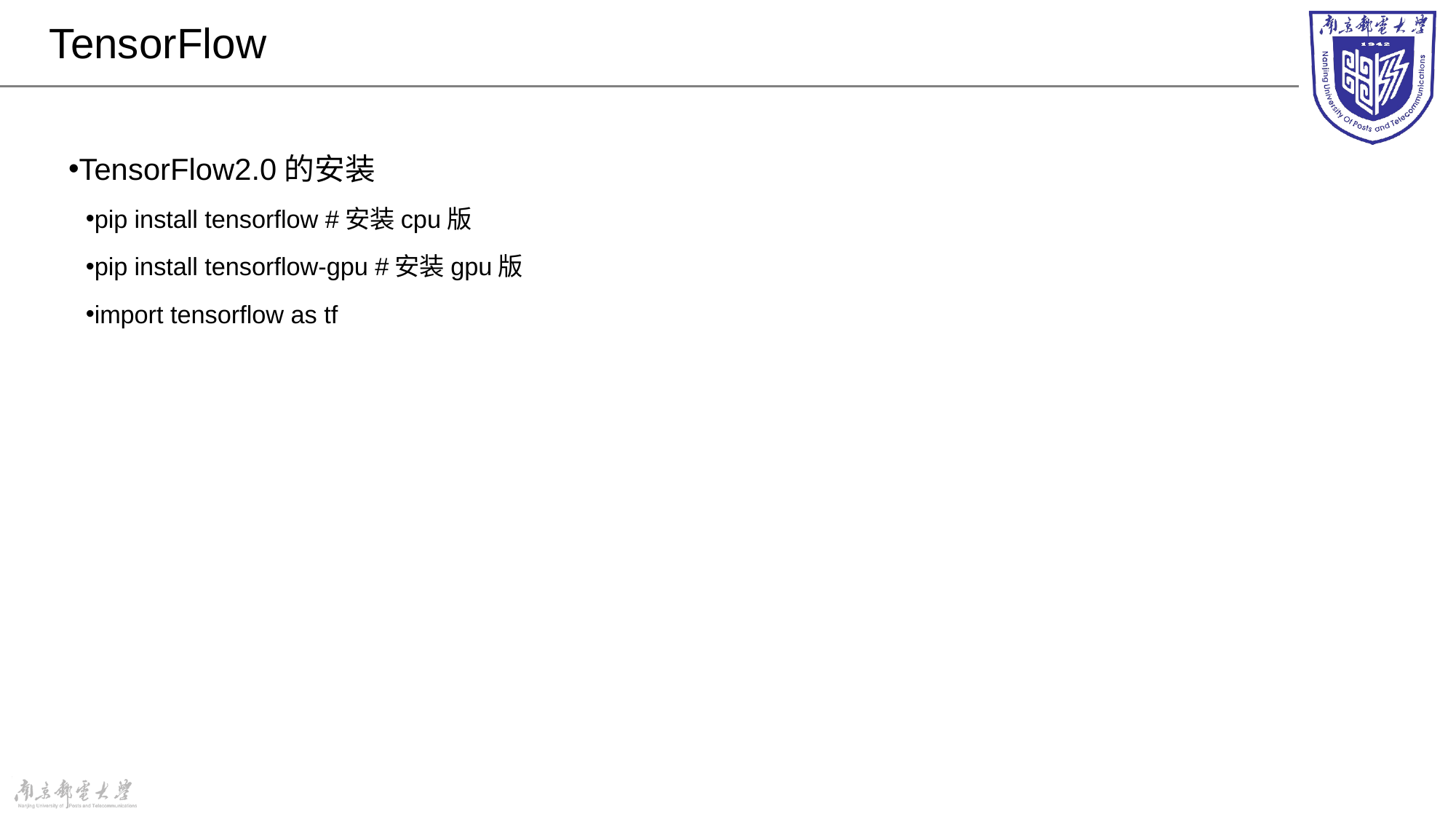

# TensorFlow
TensorFlow2.0的安装
pip install tensorflow #安装cpu版
pip install tensorflow-gpu #安装gpu版
import tensorflow as tf